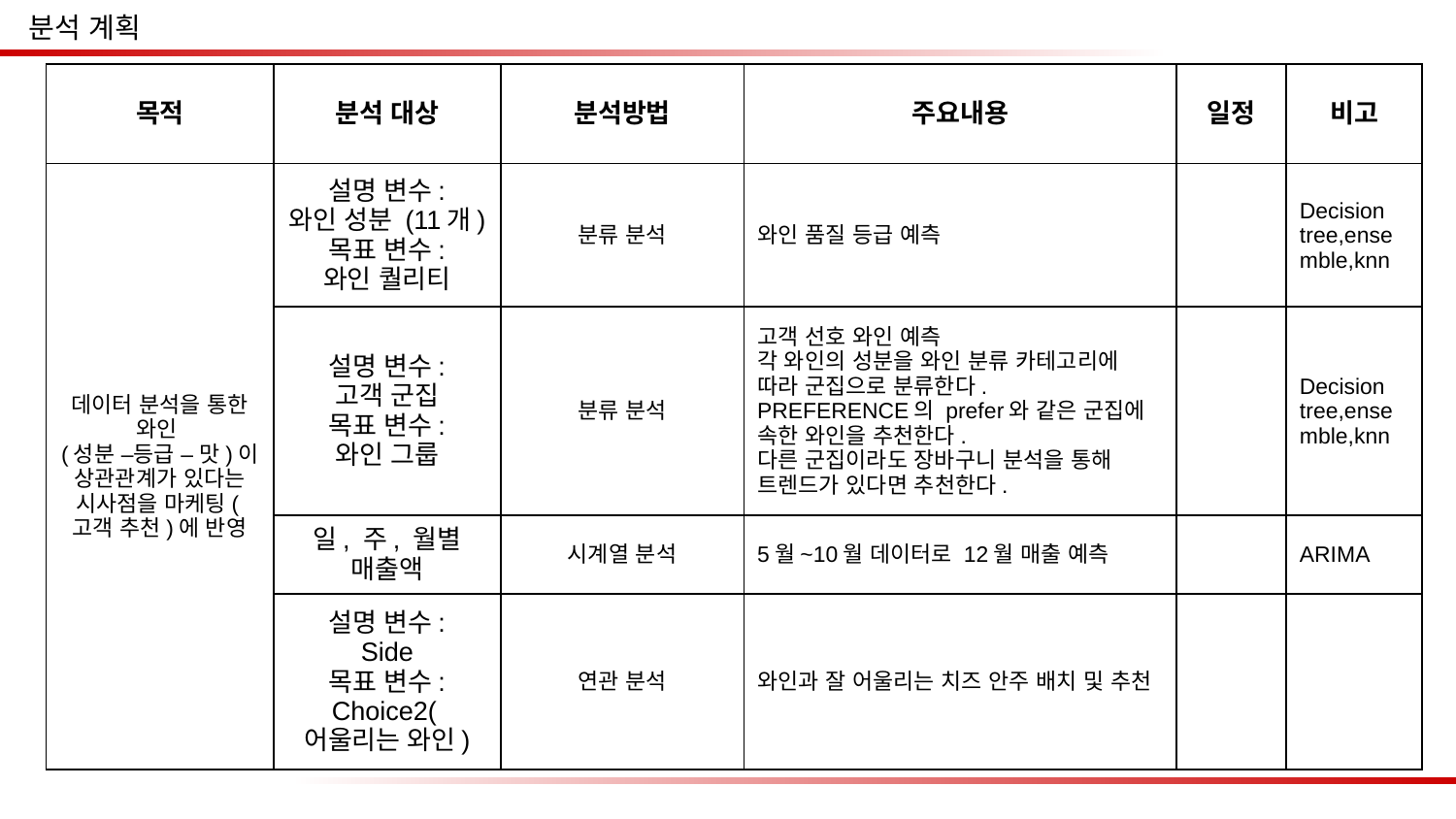

분석 계획

| 목적 | 분석 대상 | 분석방법 | 주요내용 | 일정 | 비고 |
| --- | --- | --- | --- | --- | --- |
| 데이터 분석을 통한 와인 (성분 –등급 – 맛)이 상관관계가 있다는 시사점을 마케팅(고객 추천)에 반영 | 설명 변수: 와인 성분 (11개) 목표 변수: 와인 퀄리티 | 분류 분석 | 와인 품질 등급 예측 |  | Decision tree,ensemble,knn |
|  | 설명 변수: 고객 군집 목표 변수: 와인 그룹 | 분류 분석 | 고객 선호 와인 예측 각 와인의 성분을 와인 분류 카테고리에 따라 군집으로 분류한다. PREFERENCE의 prefer와 같은 군집에 속한 와인을 추천한다. 다른 군집이라도 장바구니 분석을 통해 트렌드가 있다면 추천한다. |  | Decision tree,ensemble,knn |
|  | 일, 주, 월별 매출액 | 시계열 분석 | 5월~10월 데이터로 12월 매출 예측 |  | ARIMA |
|  | 설명 변수: Side 목표 변수: Choice2(어울리는 와인) | 연관 분석 | 와인과 잘 어울리는 치즈 안주 배치 및 추천 |  |  |